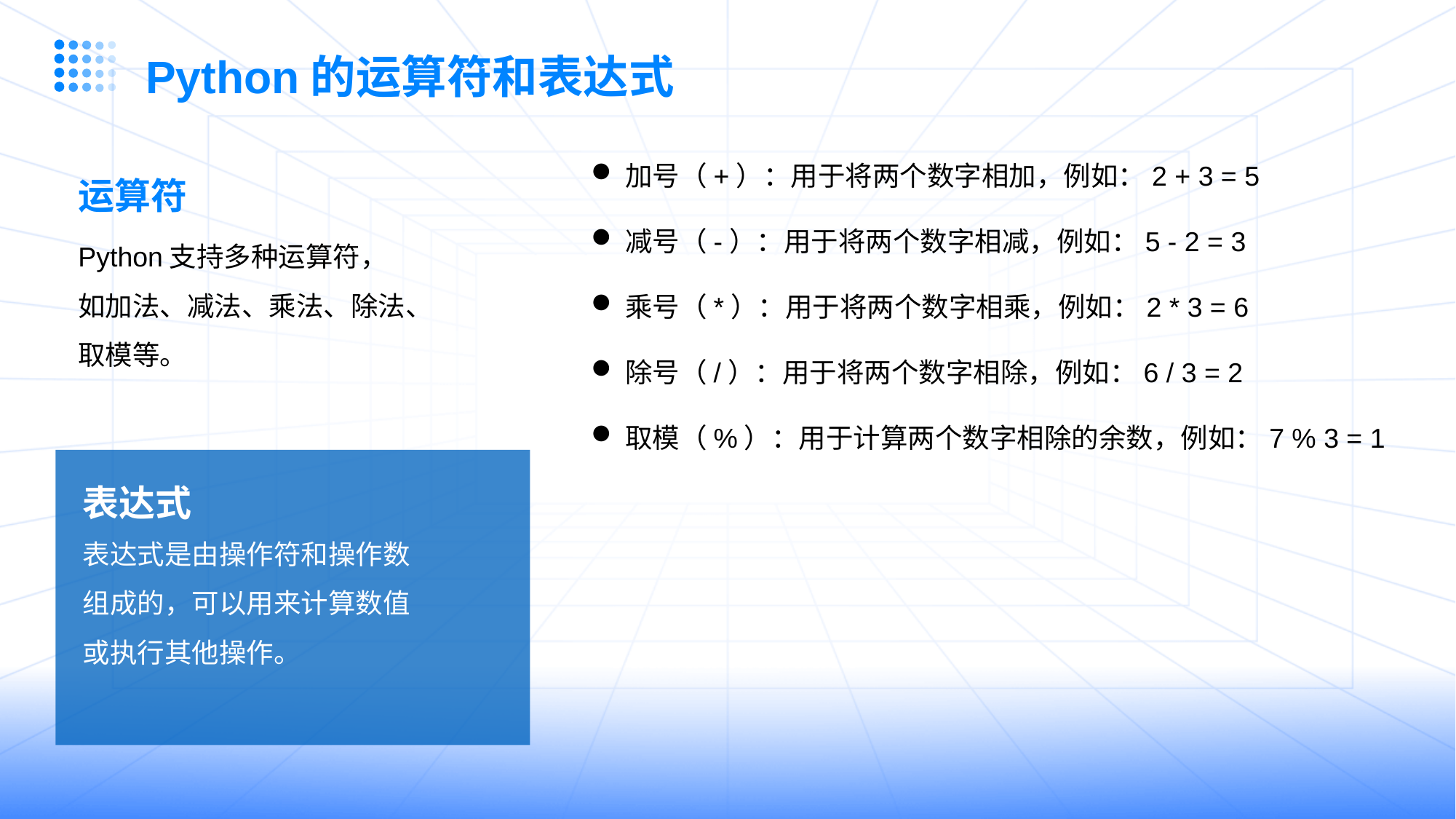

Python的运算符和表达式

加号（+）：用于将两个数字相加，例如：2 + 3 = 5

减号（-）：用于将两个数字相减，例如：5 - 2 = 3

乘号（*）：用于将两个数字相乘，例如：2 * 3 = 6

除号（/）：用于将两个数字相除，例如：6 / 3 = 2

取模（%）：用于计算两个数字相除的余数，例如：7 % 3 = 1

运算符
Python支持多种运算符，如加法、减法、乘法、除法、取模等。

表达式
表达式是由操作符和操作数组成的，可以用来计算数值或执行其他操作。